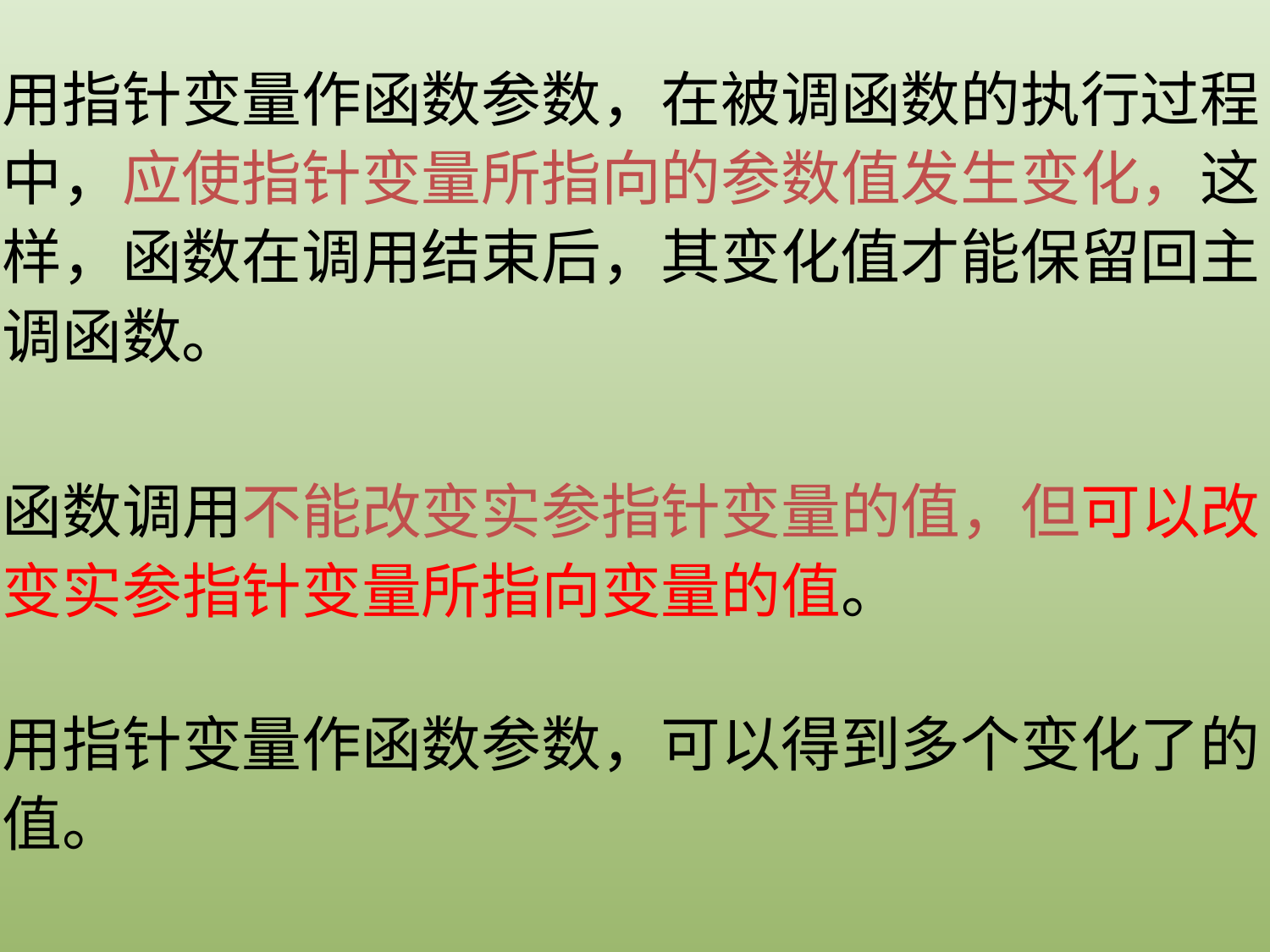

用指针变量作函数参数，在被调函数的执行过程中，应使指针变量所指向的参数值发生变化，这样，函数在调用结束后，其变化值才能保留回主调函数。
函数调用不能改变实参指针变量的值，但可以改变实参指针变量所指向变量的值。
用指针变量作函数参数，可以得到多个变化了的值。
430